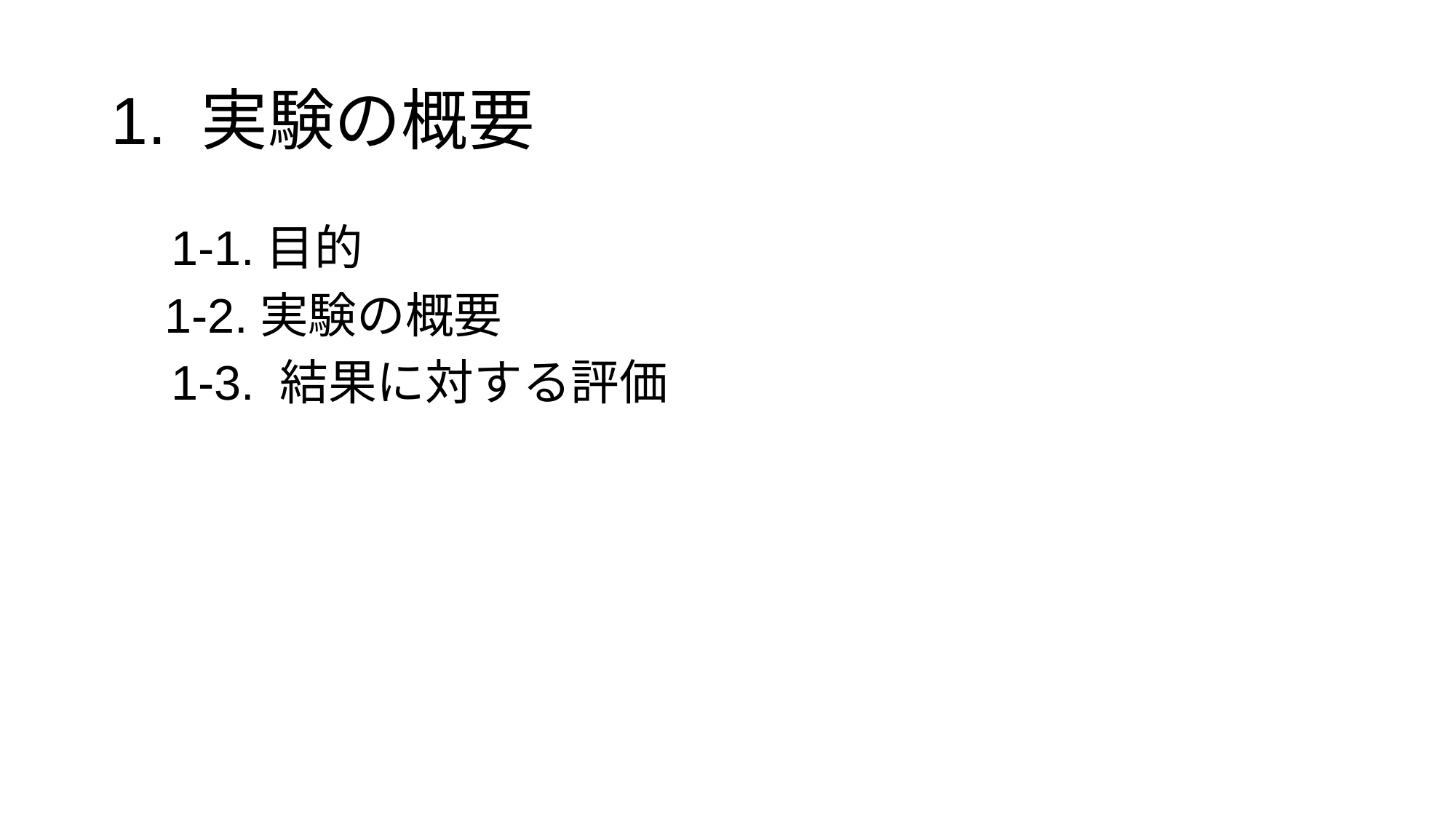

# 1. 実験の概要
　1-1.目的
    1-2.実験の概要
　1-3. 結果に対する評価